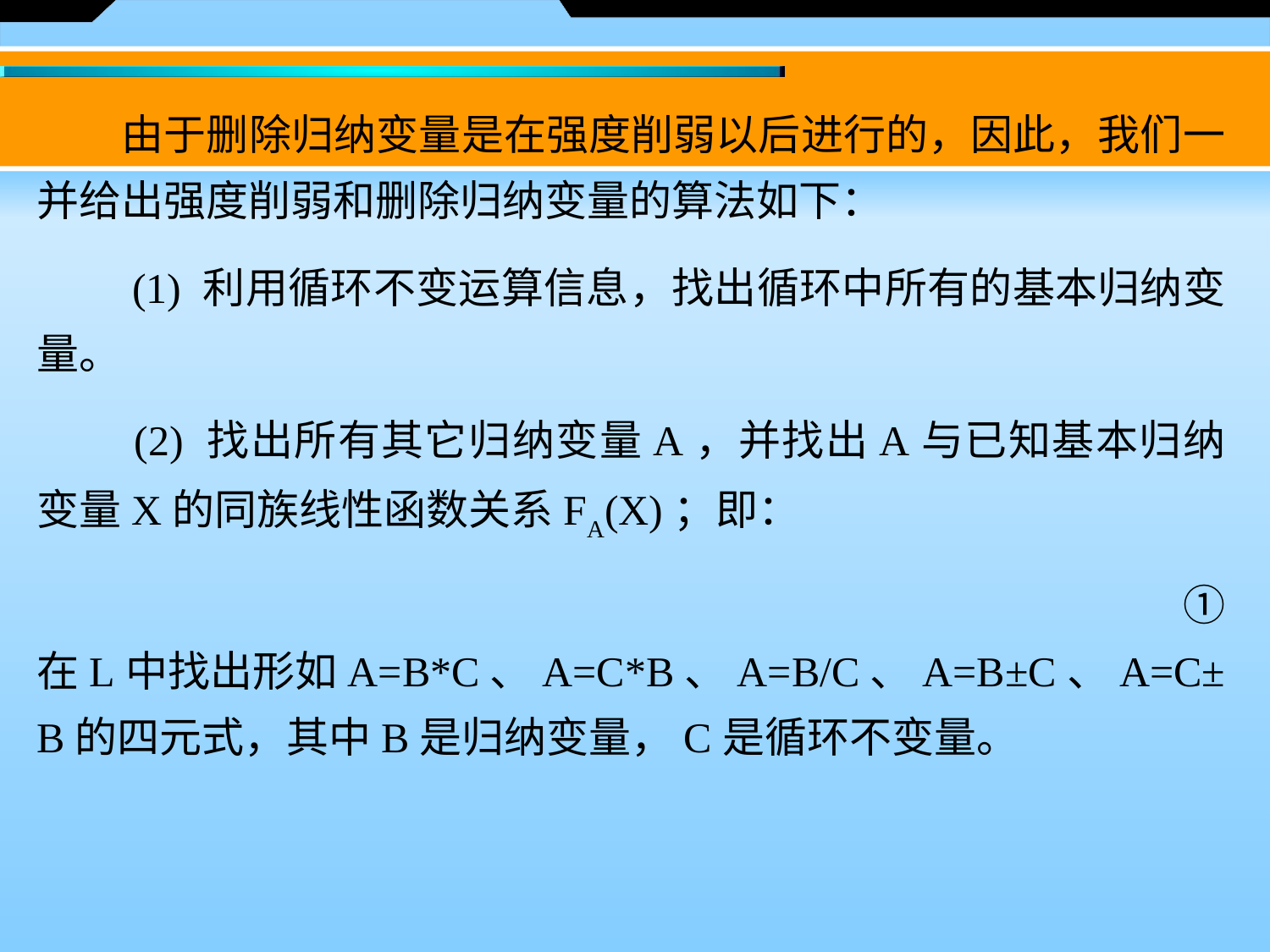

由于删除归纳变量是在强度削弱以后进行的，因此，我们一并给出强度削弱和删除归纳变量的算法如下：
　　(1) 利用循环不变运算信息，找出循环中所有的基本归纳变量。
　　(2) 找出所有其它归纳变量A，并找出A与已知基本归纳变量X的同族线性函数关系FA(X)；即：
　　① 在L中找出形如A=B*C、A=C*B、A=B/C、A=B±C、A=C±B的四元式，其中B是归纳变量，C是循环不变量。